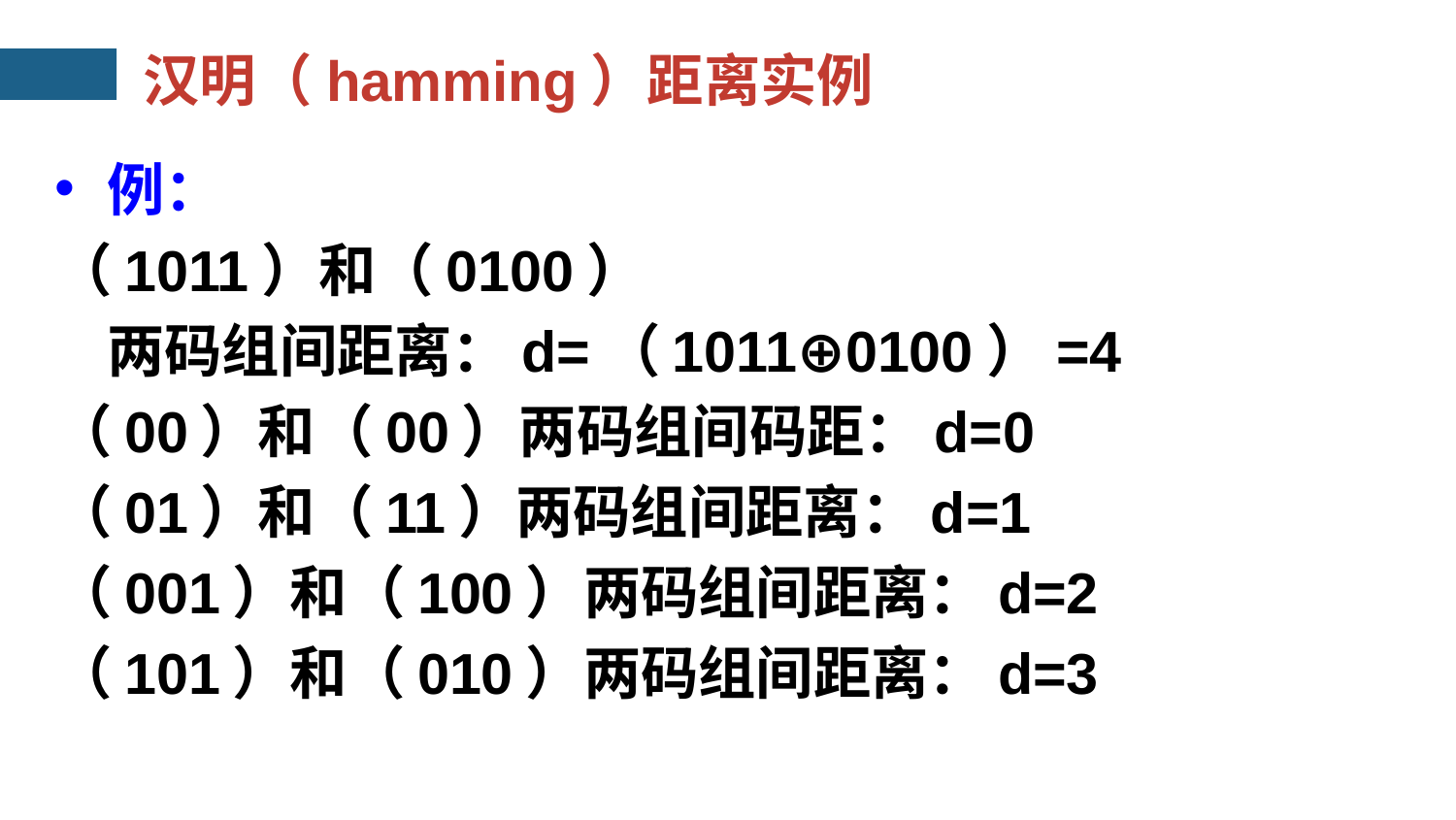

汉明（hamming）距离实例
例：
（1011）和（0100）
		两码组间距离：d=（1011⊕0100）=4
（00）和（00）两码组间码距：d=0
（01）和（11）两码组间距离：d=1
（001）和（100）两码组间距离：d=2
（101）和（010）两码组间距离：d=3